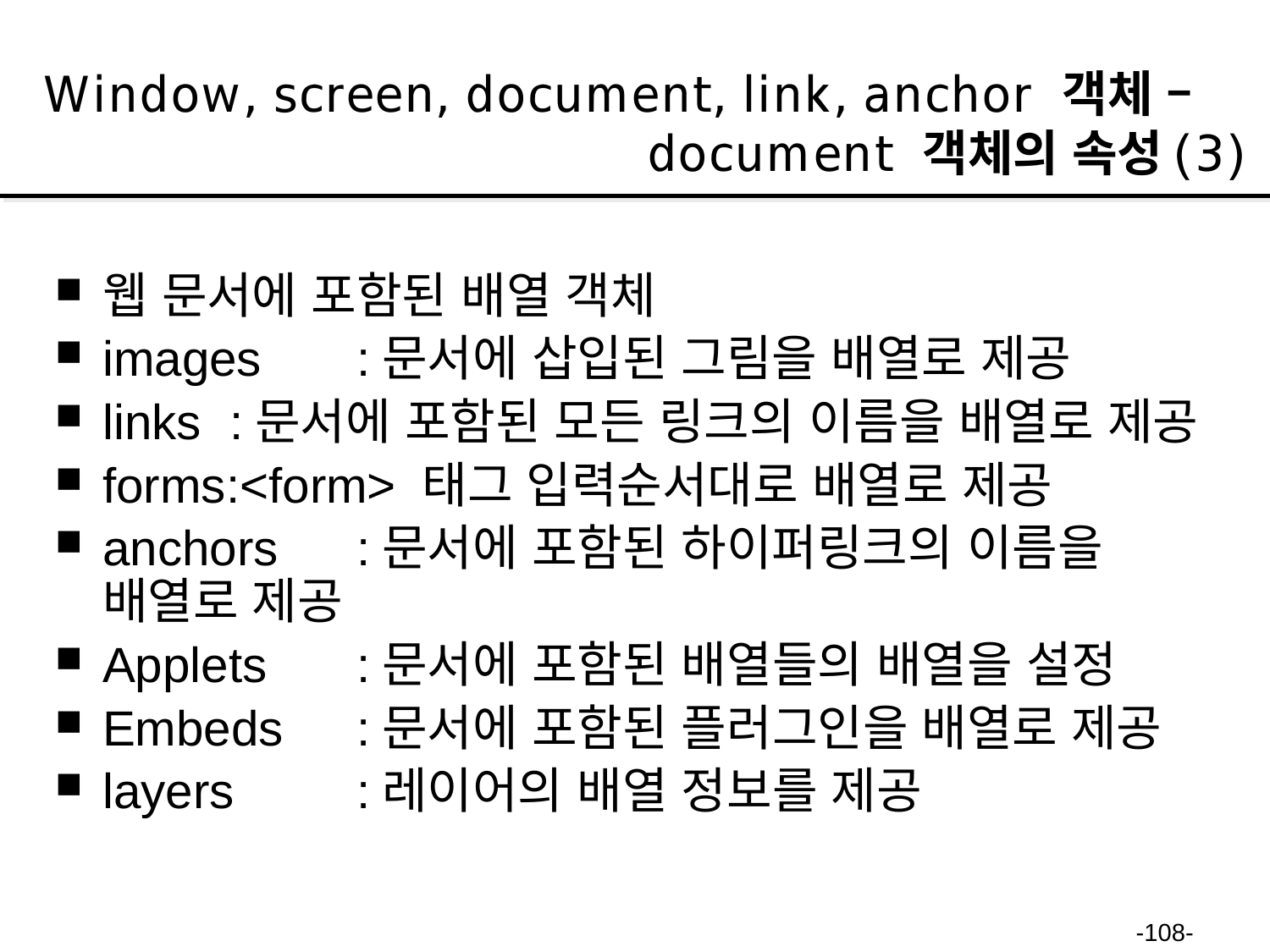

Window, screen, document, link, anchor 객체 –
                                          document 객체의 속성(3)
웹 문서에 포함된 배열 객체
images 	:문서에 삽입된 그림을 배열로 제공
links	:문서에 포함된 모든 링크의 이름을 배열로 제공
forms:<form> 태그 입력순서대로 배열로 제공
anchors	:문서에 포함된 하이퍼링크의 이름을 배열로 제공
Applets	:문서에 포함된 배열들의 배열을 설정
Embeds	:문서에 포함된 플러그인을 배열로 제공
layers	:레이어의 배열 정보를 제공
-108-